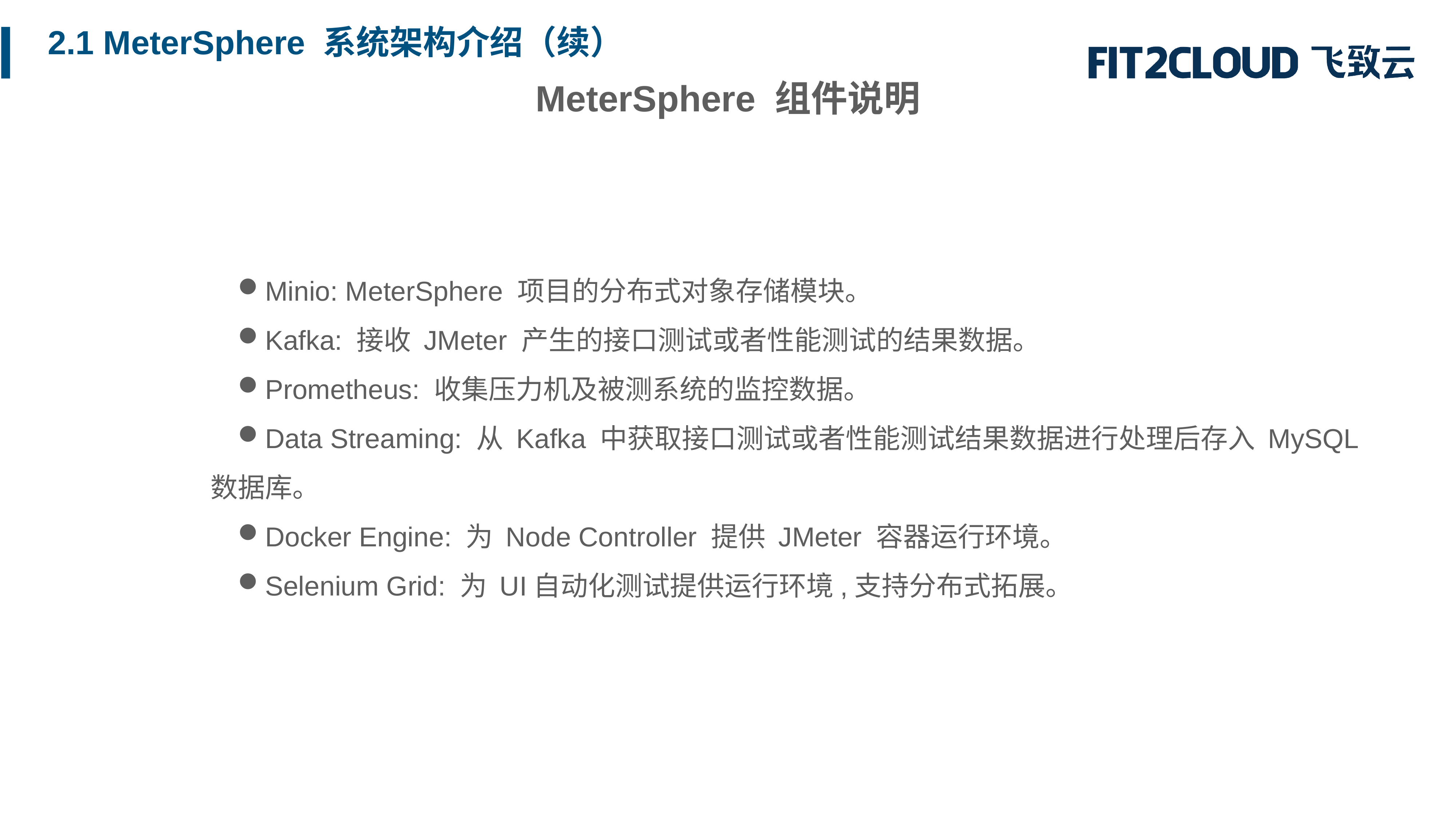

2.1 MeterSphere 系统架构介绍（续）

MeterSphere 组件说明
Minio: MeterSphere 项目的分布式对象存储模块。
Kafka: 接收 JMeter 产生的接口测试或者性能测试的结果数据。
Prometheus: 收集压力机及被测系统的监控数据。
Data Streaming: 从 Kafka 中获取接口测试或者性能测试结果数据进行处理后存入 MySQL 数据库。
Docker Engine: 为 Node Controller 提供 JMeter 容器运行环境。
Selenium Grid: 为 UI自动化测试提供运行环境,支持分布式拓展。